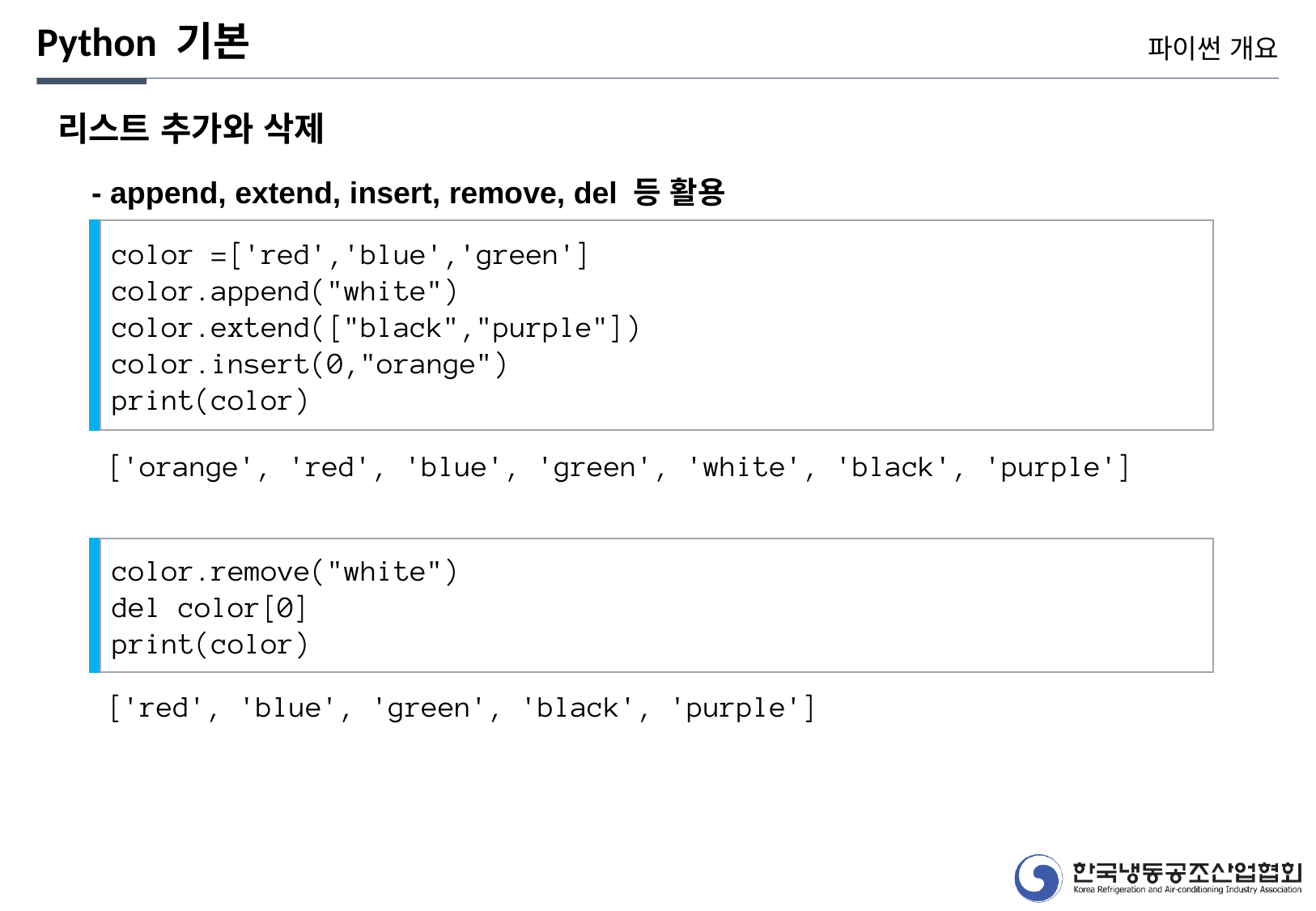

Python 기본
파이썬 개요
리스트 추가와 삭제
- append, extend, insert, remove, del 등 활용

color =['red','blue','green']
color.append("white")
color.extend(["black","purple"])
color.insert(0,"orange")
print(color)
['orange', 'red', 'blue', 'green', 'white', 'black', 'purple']

color.remove("white")
del color[0]
print(color)
['red', 'blue', 'green', 'black', 'purple']